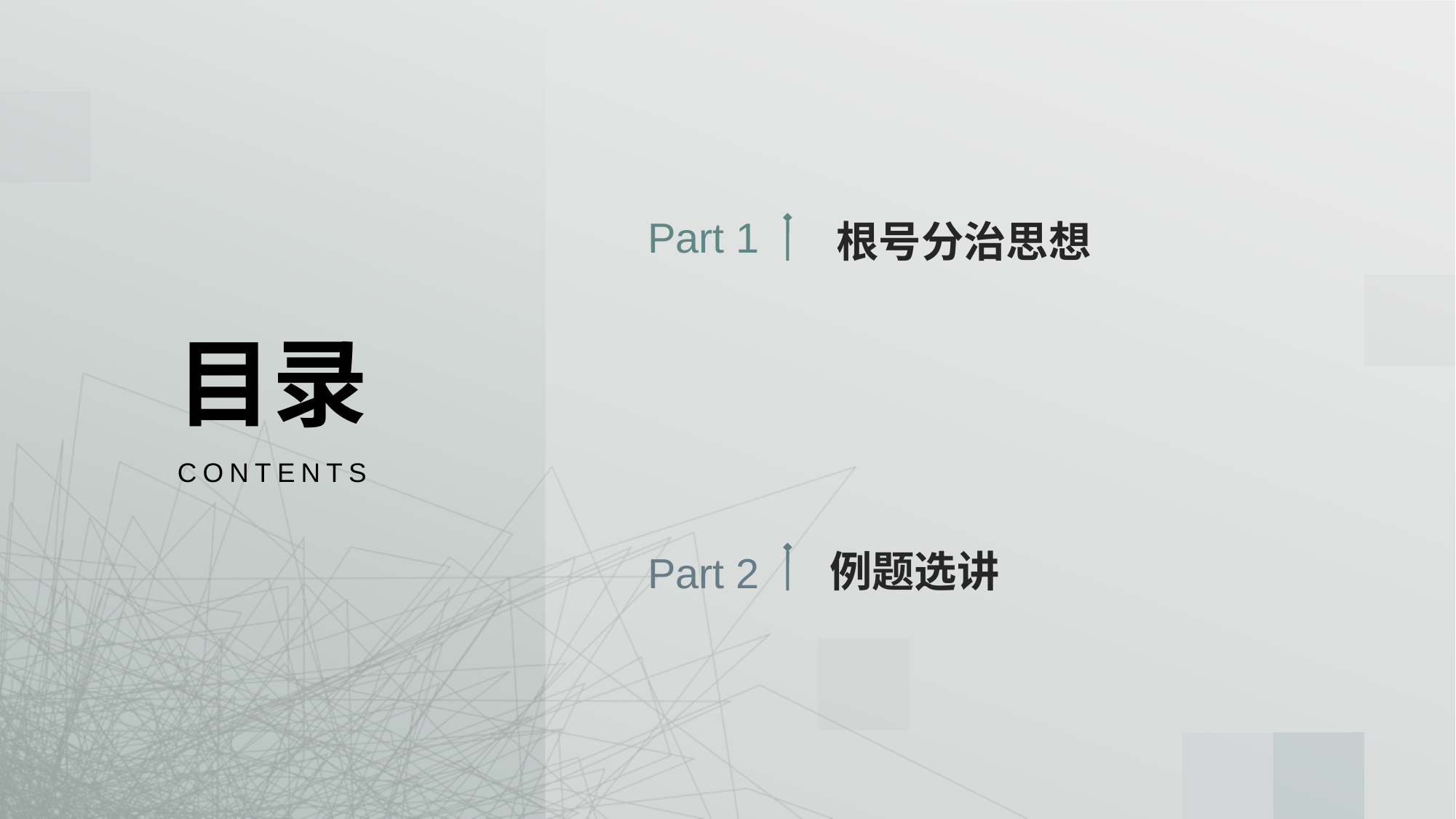

根号分治思想
Part 1

目录
CONTENTS
例题选讲
Part 2